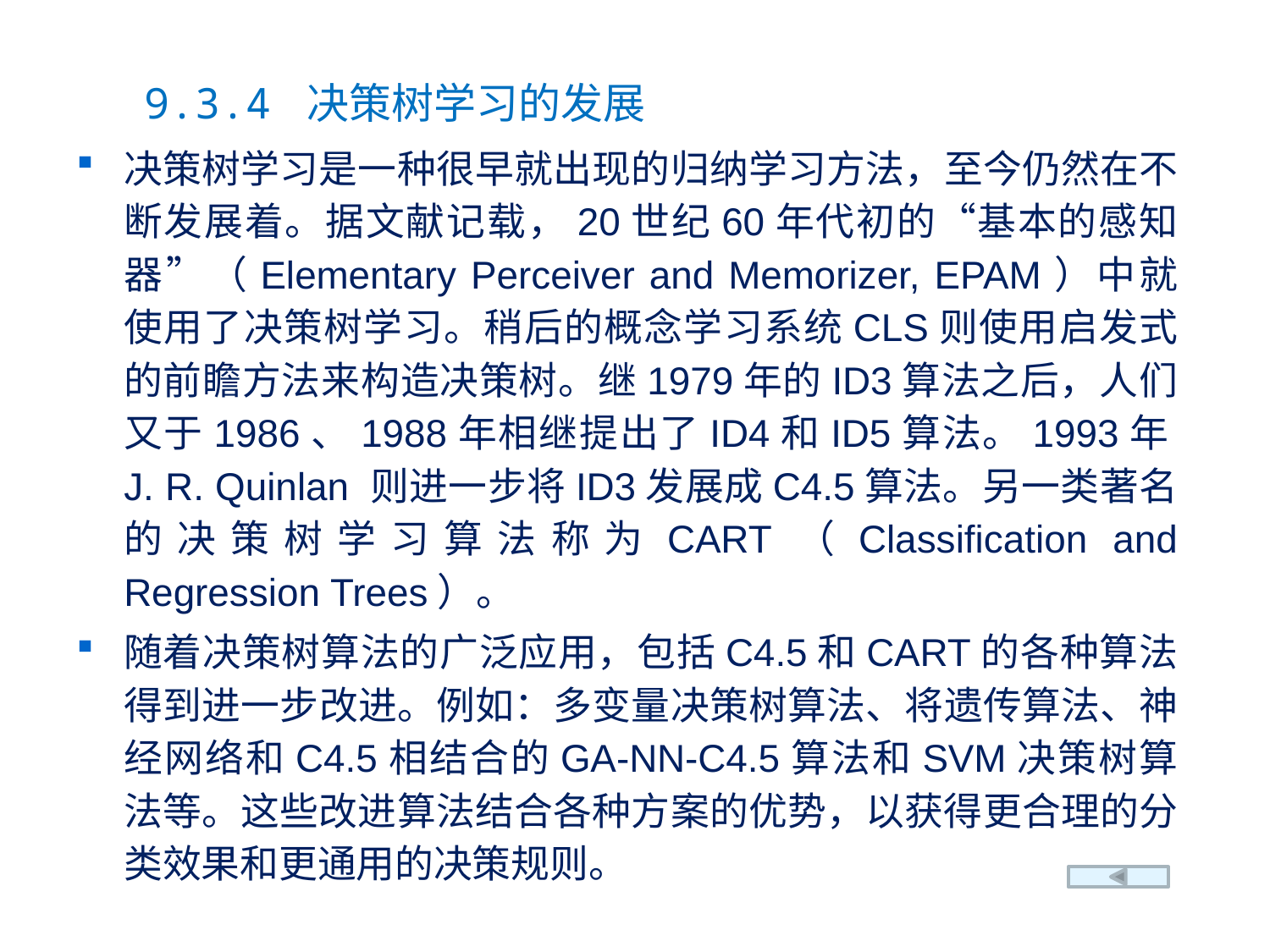

9.3.4 决策树学习的发展
决策树学习是一种很早就出现的归纳学习方法，至今仍然在不断发展着。据文献记载，20世纪60年代初的“基本的感知器”（Elementary Perceiver and Memorizer, EPAM）中就使用了决策树学习。稍后的概念学习系统CLS则使用启发式的前瞻方法来构造决策树。继1979年的ID3算法之后，人们又于1986、1988年相继提出了ID4和ID5算法。1993年J. R. Quinlan 则进一步将ID3发展成C4.5算法。另一类著名的决策树学习算法称为CART（Classification and Regression Trees）。
随着决策树算法的广泛应用，包括C4.5和CART的各种算法得到进一步改进。例如：多变量决策树算法、将遗传算法、神经网络和C4.5相结合的GA-NN-C4.5算法和SVM决策树算法等。这些改进算法结合各种方案的优势，以获得更合理的分类效果和更通用的决策规则。